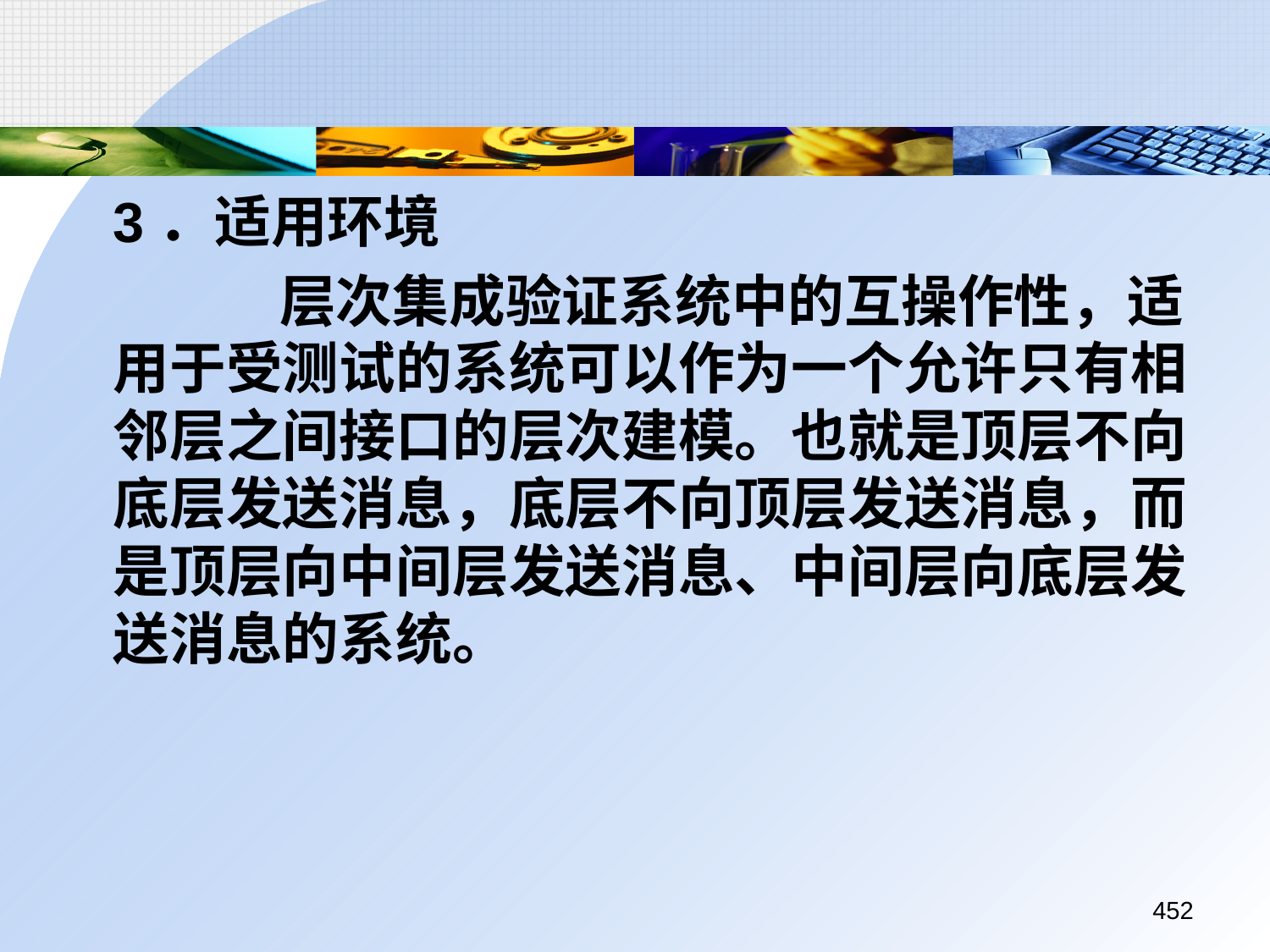

3．适用环境
		  层次集成验证系统中的互操作性，适用于受测试的系统可以作为一个允许只有相邻层之间接口的层次建模。也就是顶层不向底层发送消息，底层不向顶层发送消息，而是顶层向中间层发送消息、中间层向底层发送消息的系统。
452